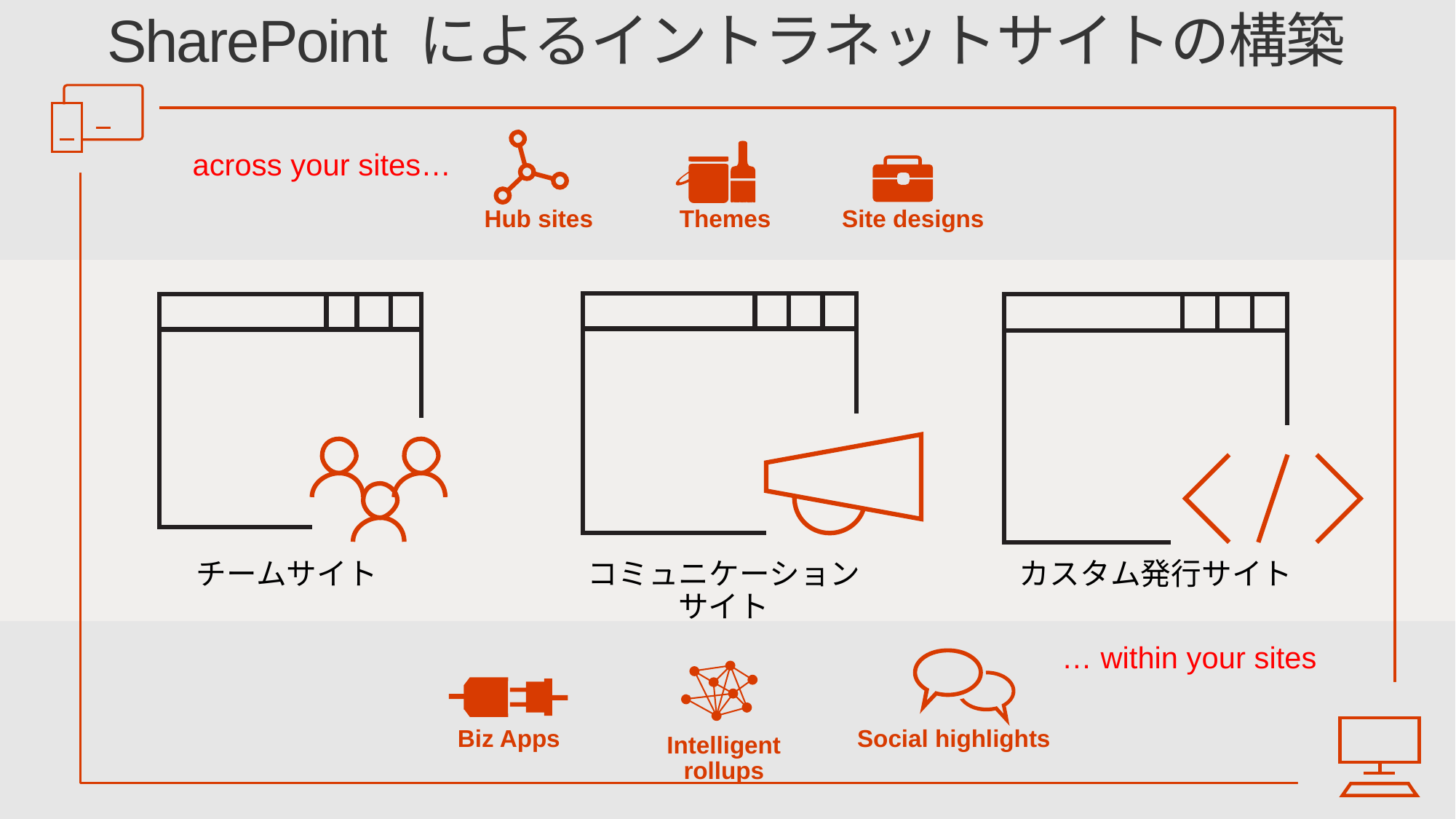

# SharePoint によるイントラネットサイトの構築

Hub sites
Themes
Site designs
across your sites…

チームサイト
コミュニケーション
サイト
カスタム発行サイト
… within your sites

Biz Apps
Social highlights
Intelligent rollups